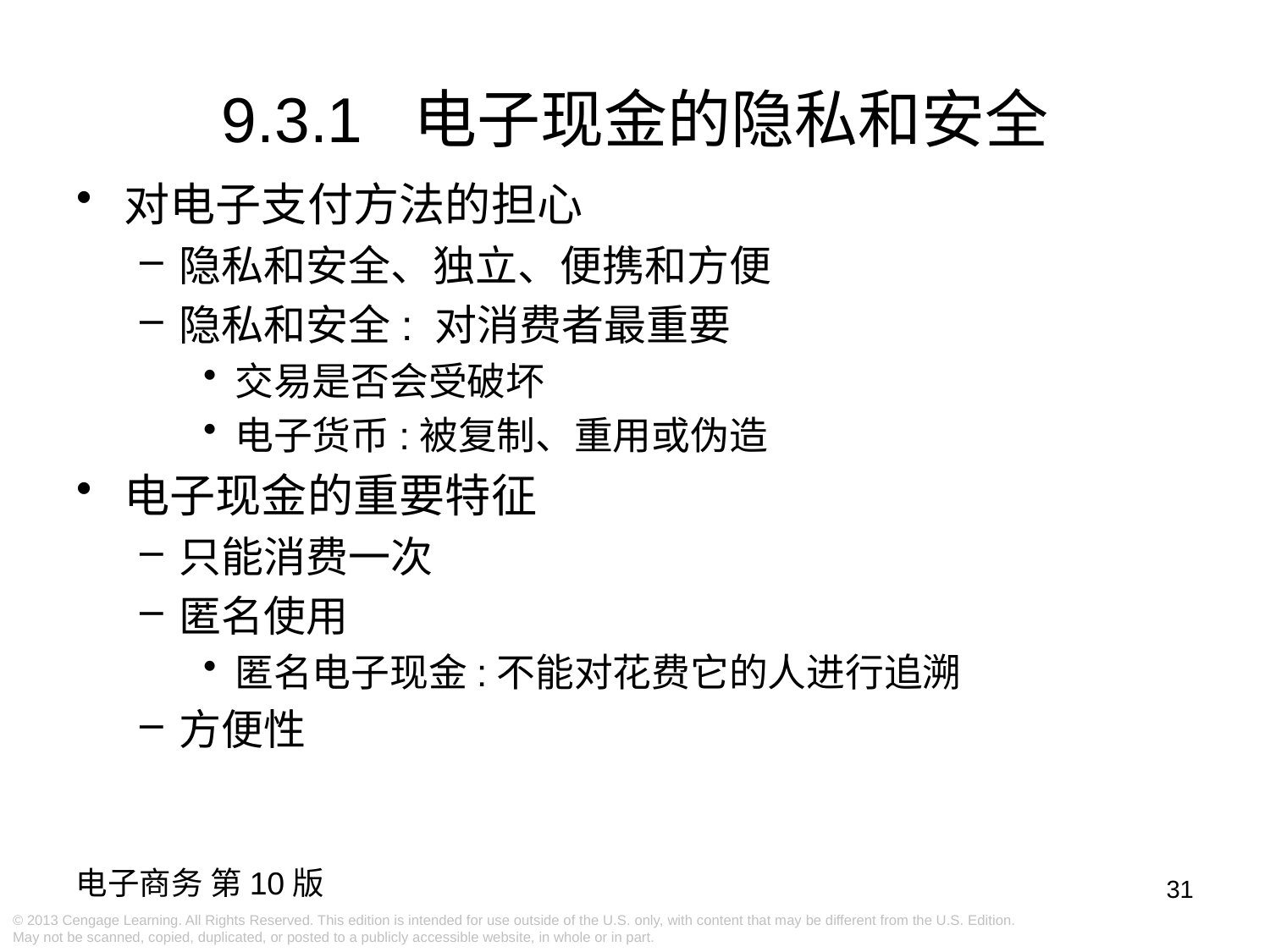

9.3.1  电子现金的隐私和安全
对电子支付方法的担心
隐私和安全、独立、便携和方便
隐私和安全: 对消费者最重要
交易是否会受破坏
电子货币:被复制、重用或伪造
电子现金的重要特征
只能消费一次
匿名使用
匿名电子现金:不能对花费它的人进行追溯
方便性
31